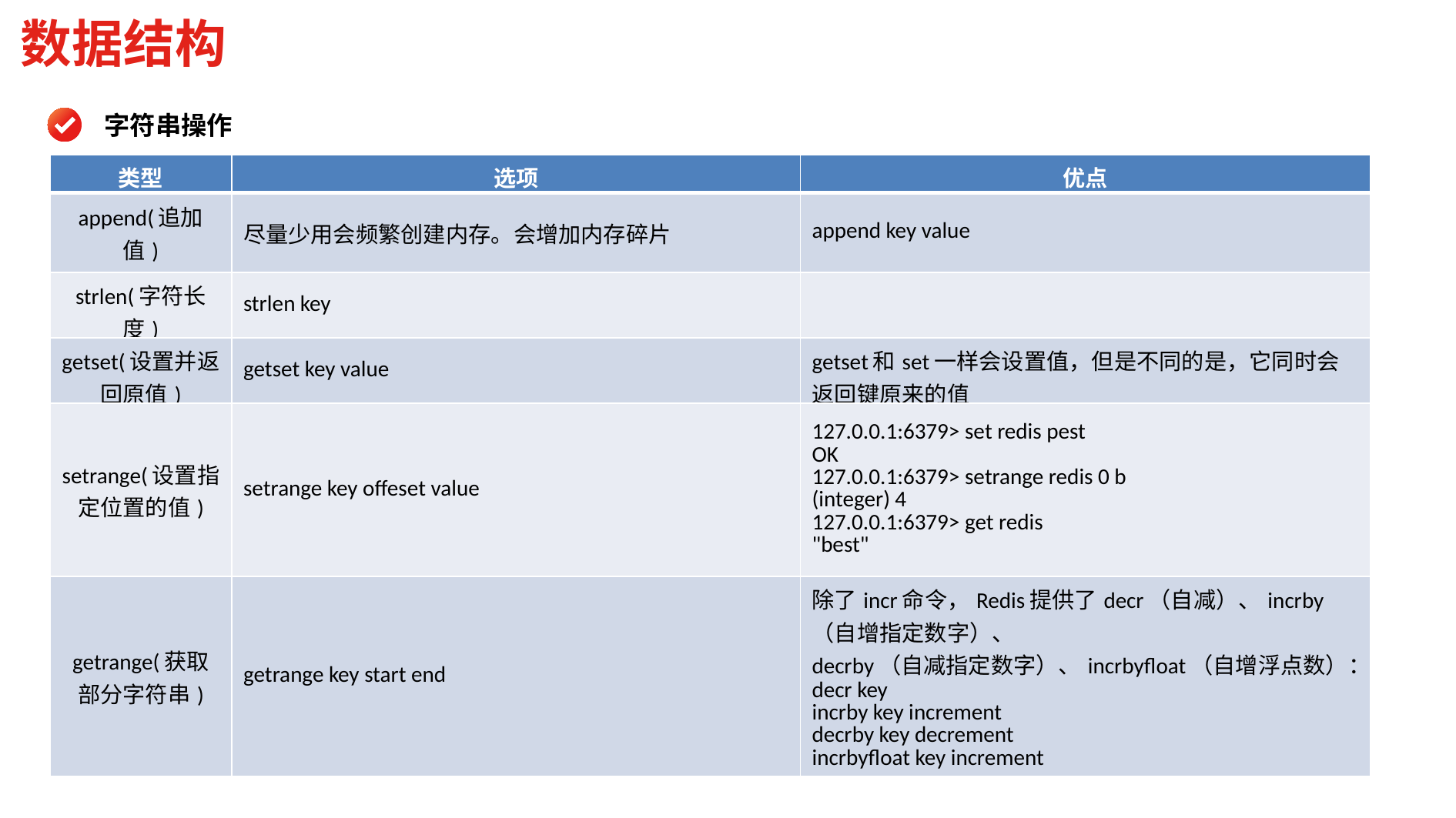

数据结构
字符串操作

| 类型 | 选项 | 优点 |
| --- | --- | --- |
| append(追加值) | 尽量少用会频繁创建内存。会增加内存碎片 | append key value |
| strlen(字符长度) | strlen key |  |
| getset(设置并返回原值) | getset key value | getset和set一样会设置值，但是不同的是，它同时会返回键原来的值 |
| setrange(设置指定位置的值) | setrange key offeset value | 127.0.0.1:6379> set redis pest OK 127.0.0.1:6379> setrange redis 0 b (integer) 4 127.0.0.1:6379> get redis "best" |
| getrange(获取部分字符串) | getrange key start end | 除了incr命令，Redis提供了decr（自减）、incrby（自增指定数字）、 decrby（自减指定数字）、incrbyfloat（自增浮点数）：decr key incrby key increment decrby key decrement incrbyfloat key increment |